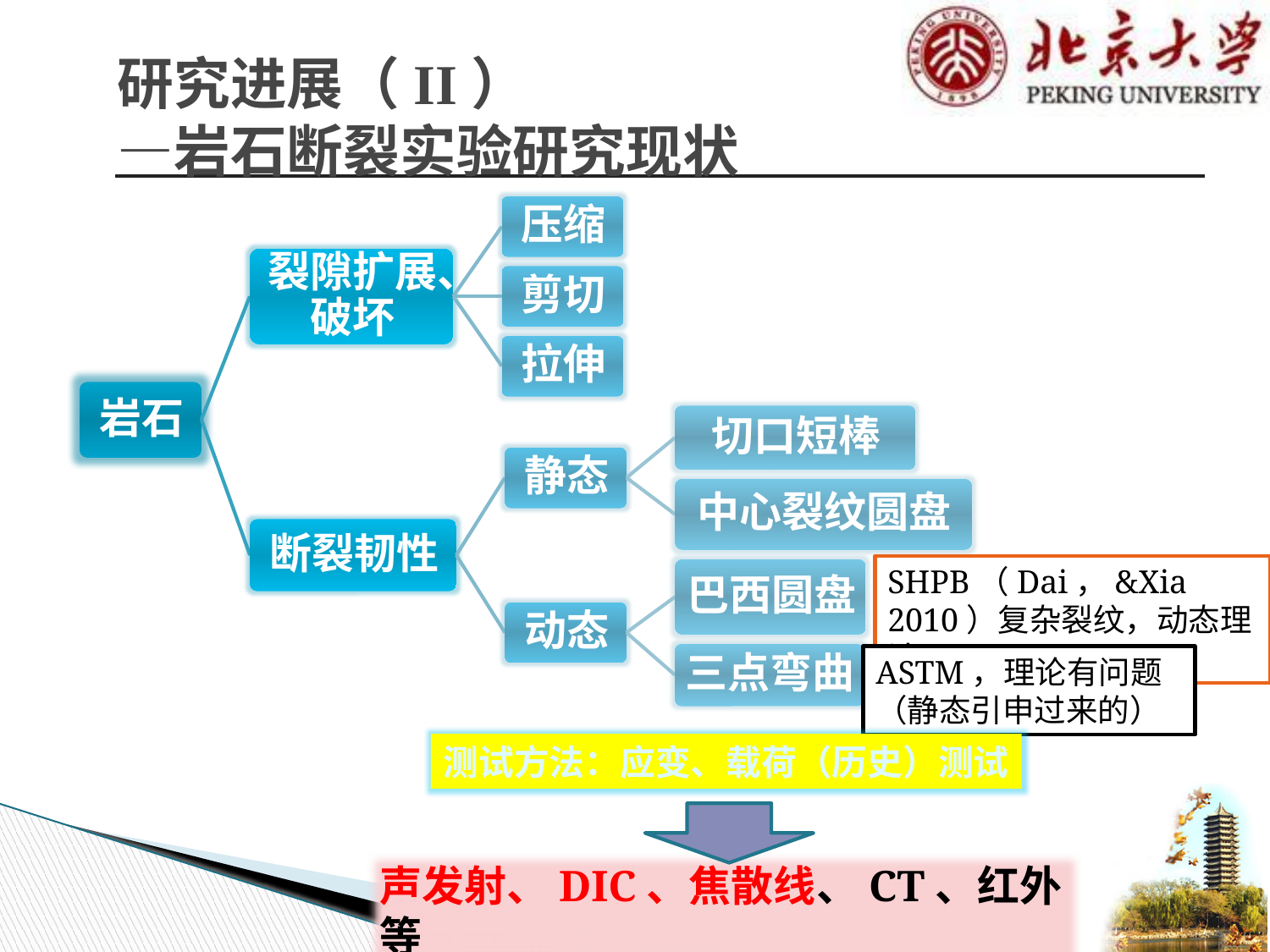

# 研究进展（II） —岩石断裂实验研究现状
岩石

裂隙扩展、破坏

压缩

剪切

拉伸

断裂韧性

静态

切口短棒

中心裂纹圆盘

动态

巴西圆盘

三点弯曲
SHPB（Dai，&Xia 2010）复杂裂纹，动态理论
ASTM，理论有问题（静态引申过来的）
测试方法：应变、载荷（历史）测试

声发射、DIC、焦散线、CT、红外等